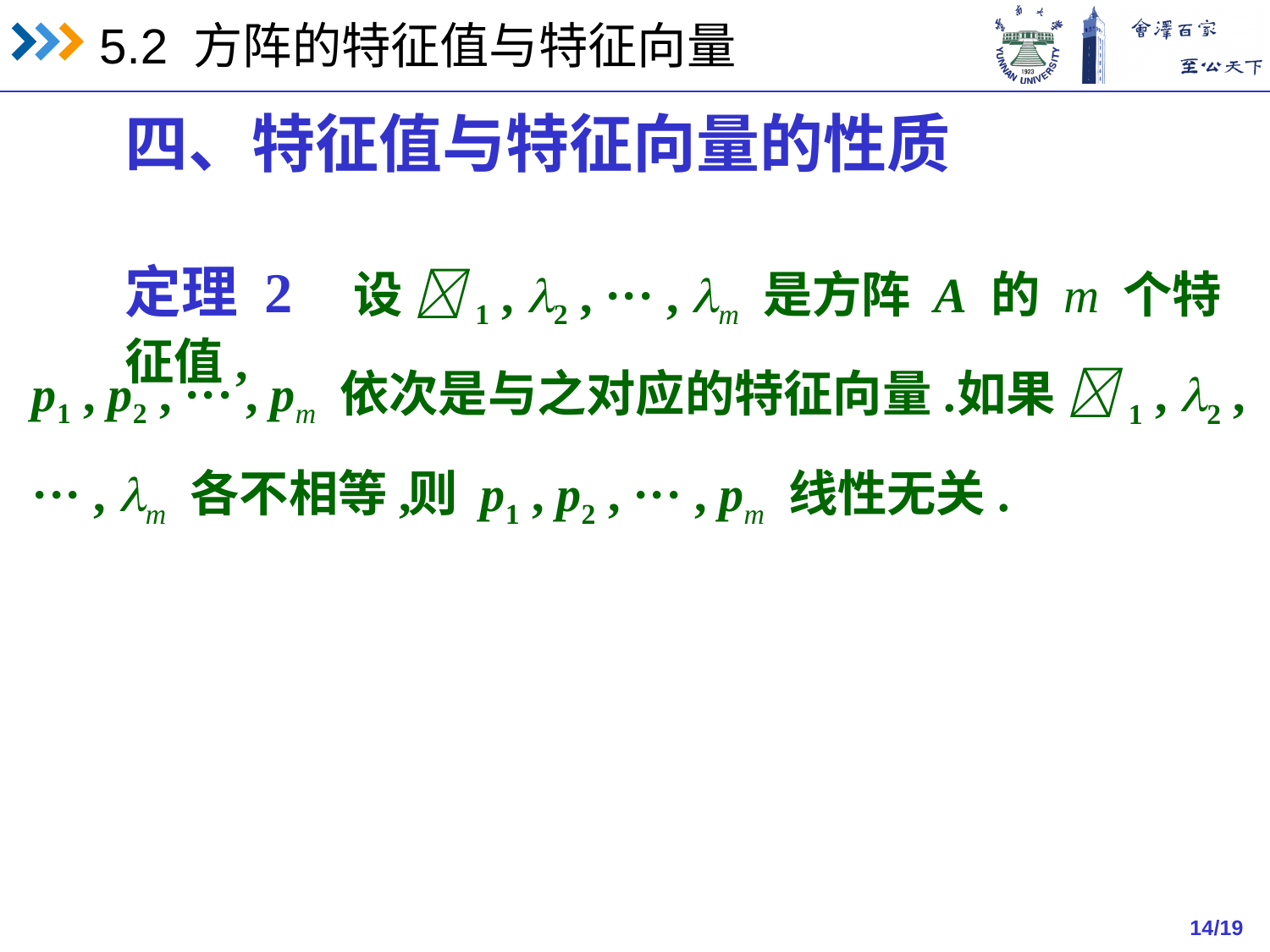

四、特征值与特征向量的性质
定理 2    设 λ1 , λ2 , ··· , λm 是方阵 A 的 m 个特征值,
p1 , p2 , ··· , pm 依次是与之对应的特征向量.
如果 λ1 , λ2 ,
··· , λm 各不相等,
则 p1 , p2 , ··· , pm 线性无关.